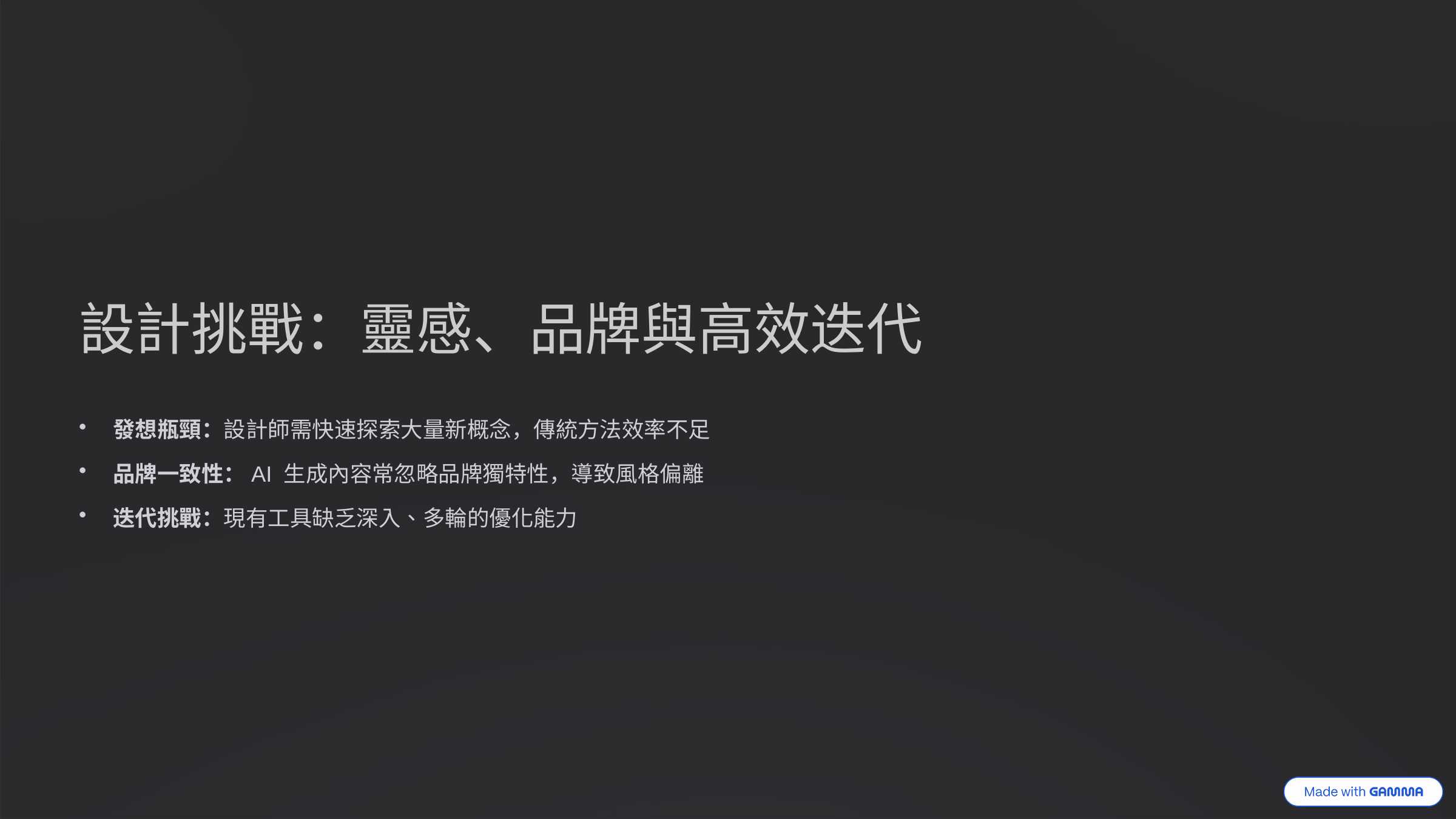

設計挑戰：靈感、品牌與高效迭代
發想瓶頸：設計師需快速探索大量新概念，傳統方法效率不足
品牌一致性：AI 生成內容常忽略品牌獨特性，導致風格偏離
迭代挑戰：現有工具缺乏深入、多輪的優化能力